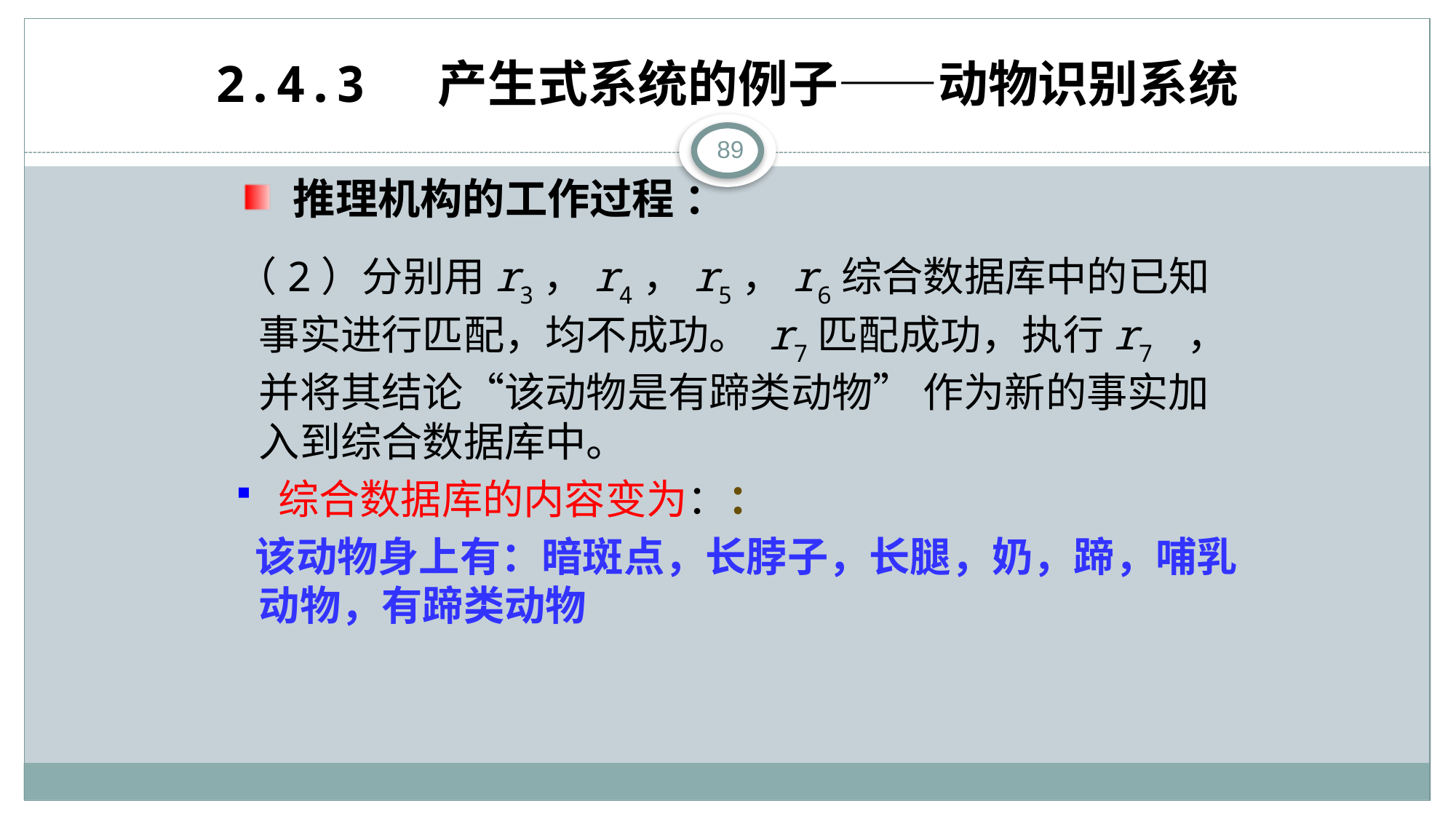

# 2.4.3  产生式系统的例子——动物识别系统
89
 推理机构的工作过程 ：
（2）分别用r3，r4，r5，r6综合数据库中的已知事实进行匹配，均不成功。 r7匹配成功，执行r7 ，并将其结论“该动物是有蹄类动物” 作为新的事实加入到综合数据库中。
 综合数据库的内容变为：：
 该动物身上有：暗斑点，长脖子，长腿，奶，蹄，哺乳动物，有蹄类动物